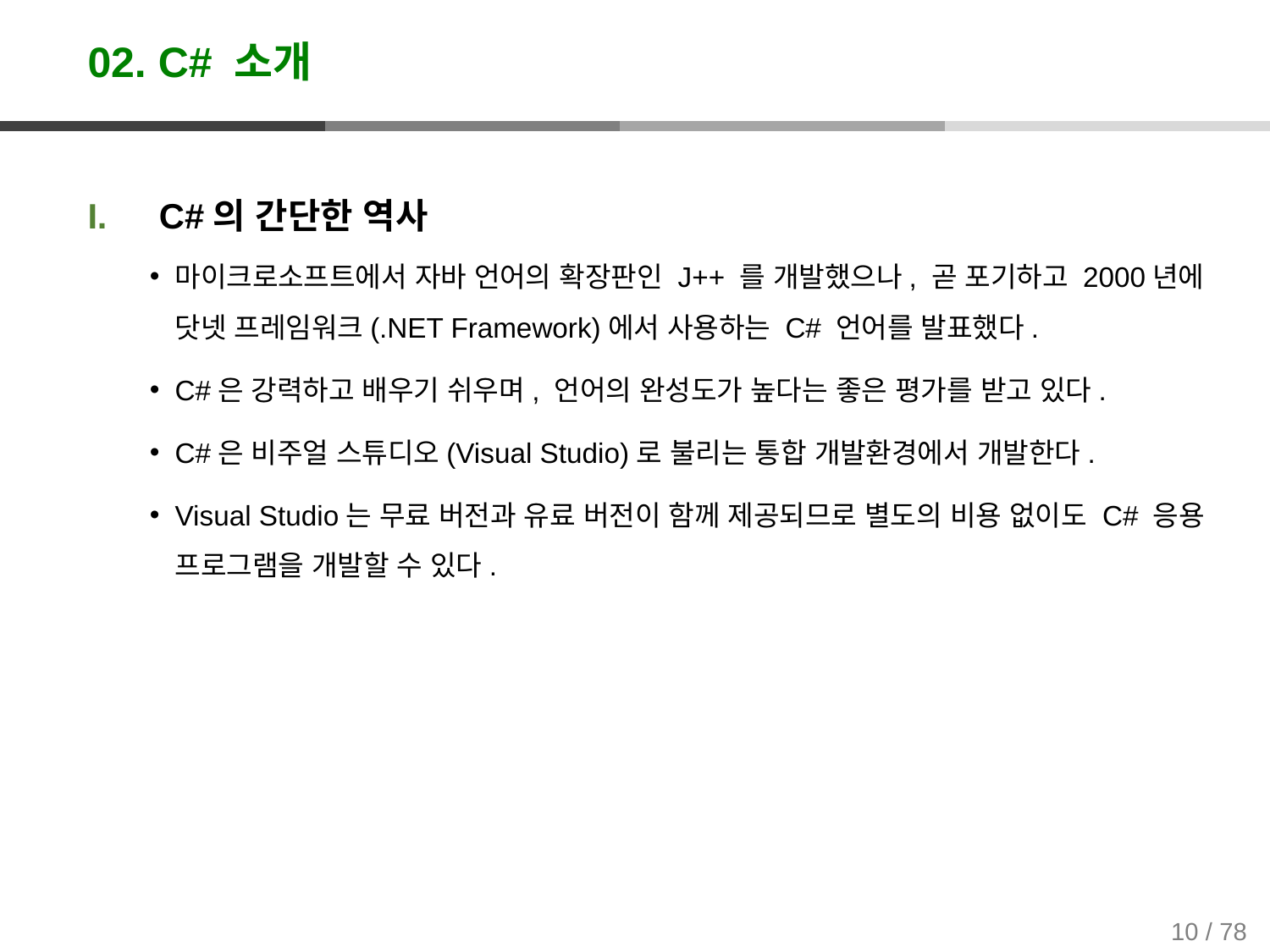

# 02. C# 소개
C#의 간단한 역사
마이크로소프트에서 자바 언어의 확장판인 J++ 를 개발했으나, 곧 포기하고 2000년에 닷넷 프레임워크(.NET Framework)에서 사용하는 C# 언어를 발표했다.
C#은 강력하고 배우기 쉬우며, 언어의 완성도가 높다는 좋은 평가를 받고 있다.
C#은 비주얼 스튜디오(Visual Studio)로 불리는 통합 개발환경에서 개발한다.
Visual Studio는 무료 버전과 유료 버전이 함께 제공되므로 별도의 비용 없이도 C# 응용 프로그램을 개발할 수 있다.